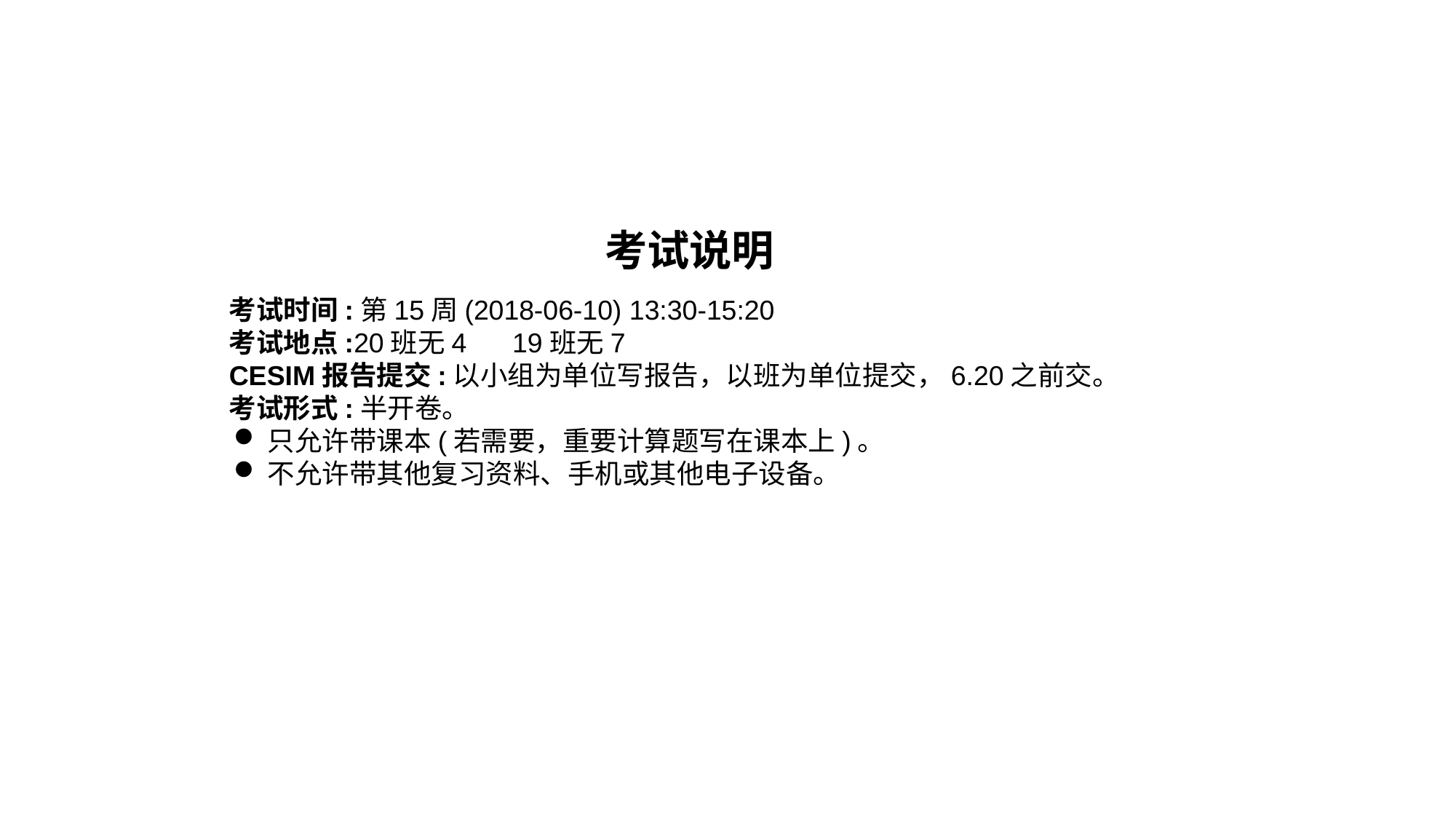

考试说明
考试时间:第15周(2018-06-10) 13:30-15:20
考试地点:20班无4      19班无7
CESIM报告提交:以小组为单位写报告，以班为单位提交，6.20之前交。
考试形式:半开卷。
只允许带课本(若需要，重要计算题写在课本上)。
不允许带其他复习资料、手机或其他电子设备。